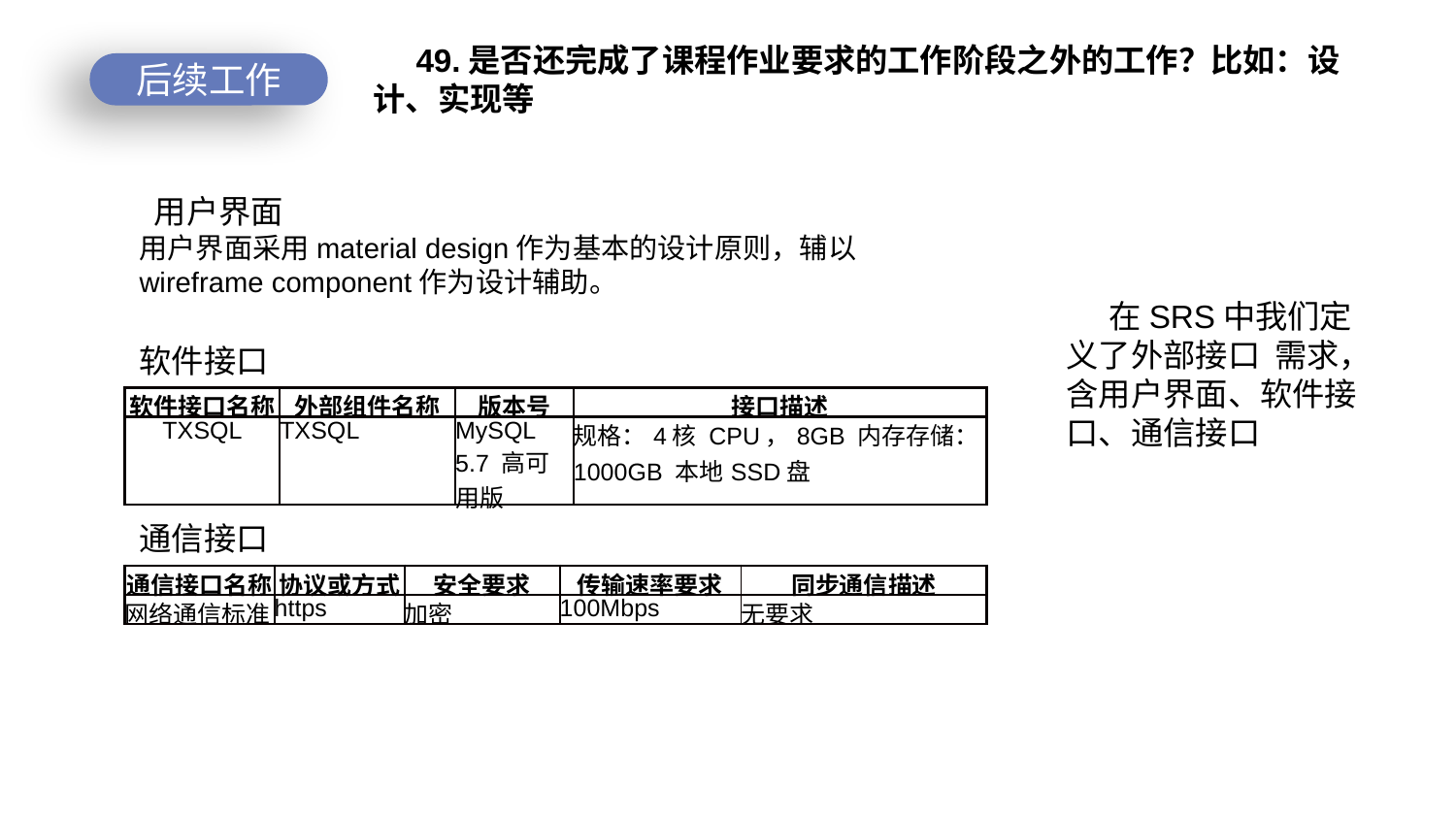

49.是否还完成了课程作业要求的工作阶段之外的工作？比如：设计、实现等
后续工作
 用户界面
用户界面采用material design作为基本的设计原则，辅以wireframe component作为设计辅助。
在SRS中我们定义了外部接口  需求，含用户界面、软件接口、通信接口
软件接口
| 软件接口名称 | 外部组件名称 | 版本号 | 接口描述 |
| --- | --- | --- | --- |
| TXSQL | TXSQL | MySQL 5.7 高可用版 | 规格：4核 CPU，8GB 内存存储：1000GB 本地SSD盘 |

通信接口
| 通信接口名称 | 协议或方式 | 安全要求 | 传输速率要求 | 同步通信描述 |
| --- | --- | --- | --- | --- |
| 网络通信标准 | https | 加密 | 100Mbps | 无要求 |